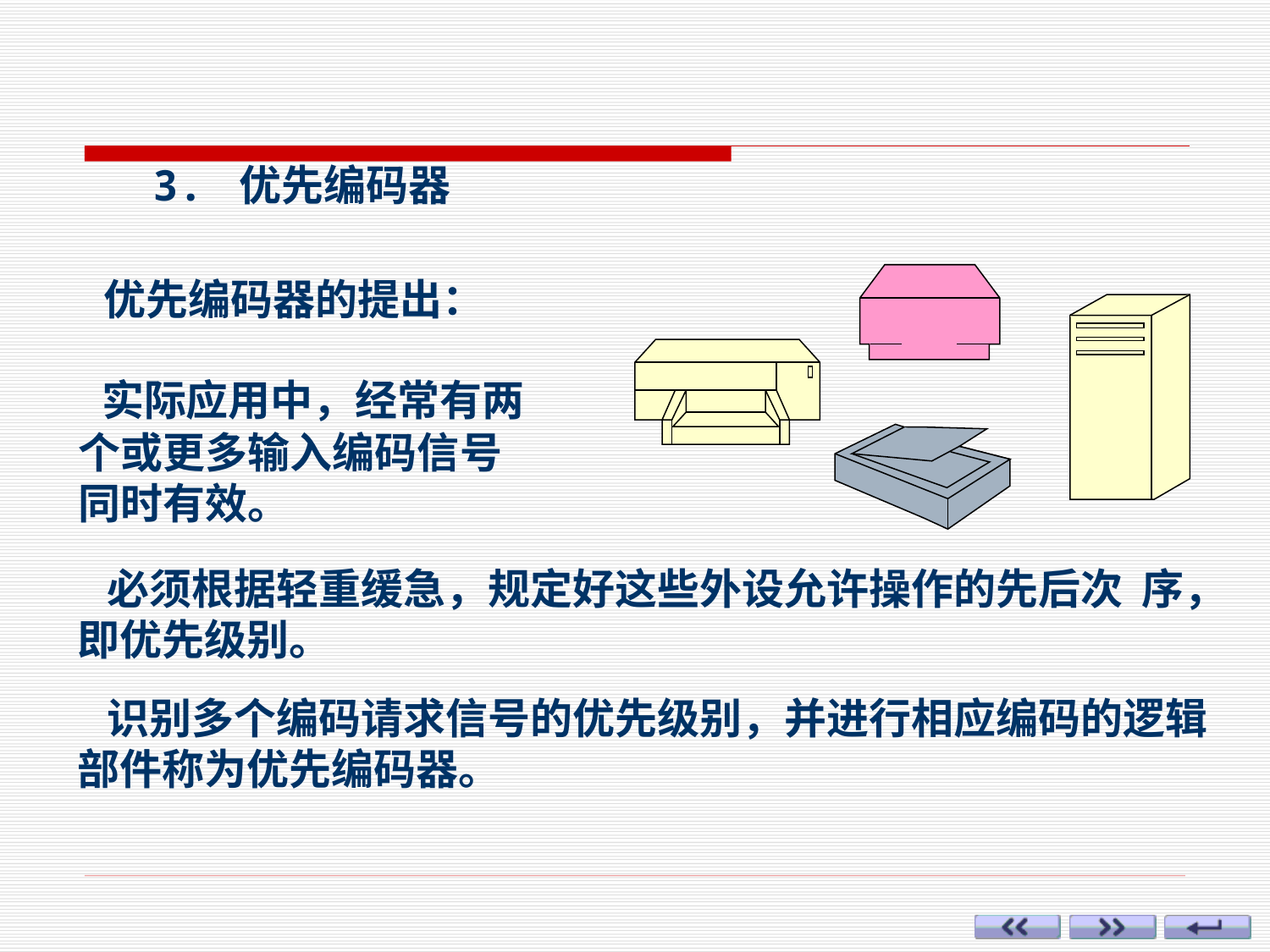

3. 优先编码器

优先编码器的提出：
 实际应用中，经常有两个或更多输入编码信号同时有效。
  必须根据轻重缓急，规定好这些外设允许操作的先后次  序，即优先级别。
  识别多个编码请求信号的优先级别，并进行相应编码的逻辑部件称为优先编码器。